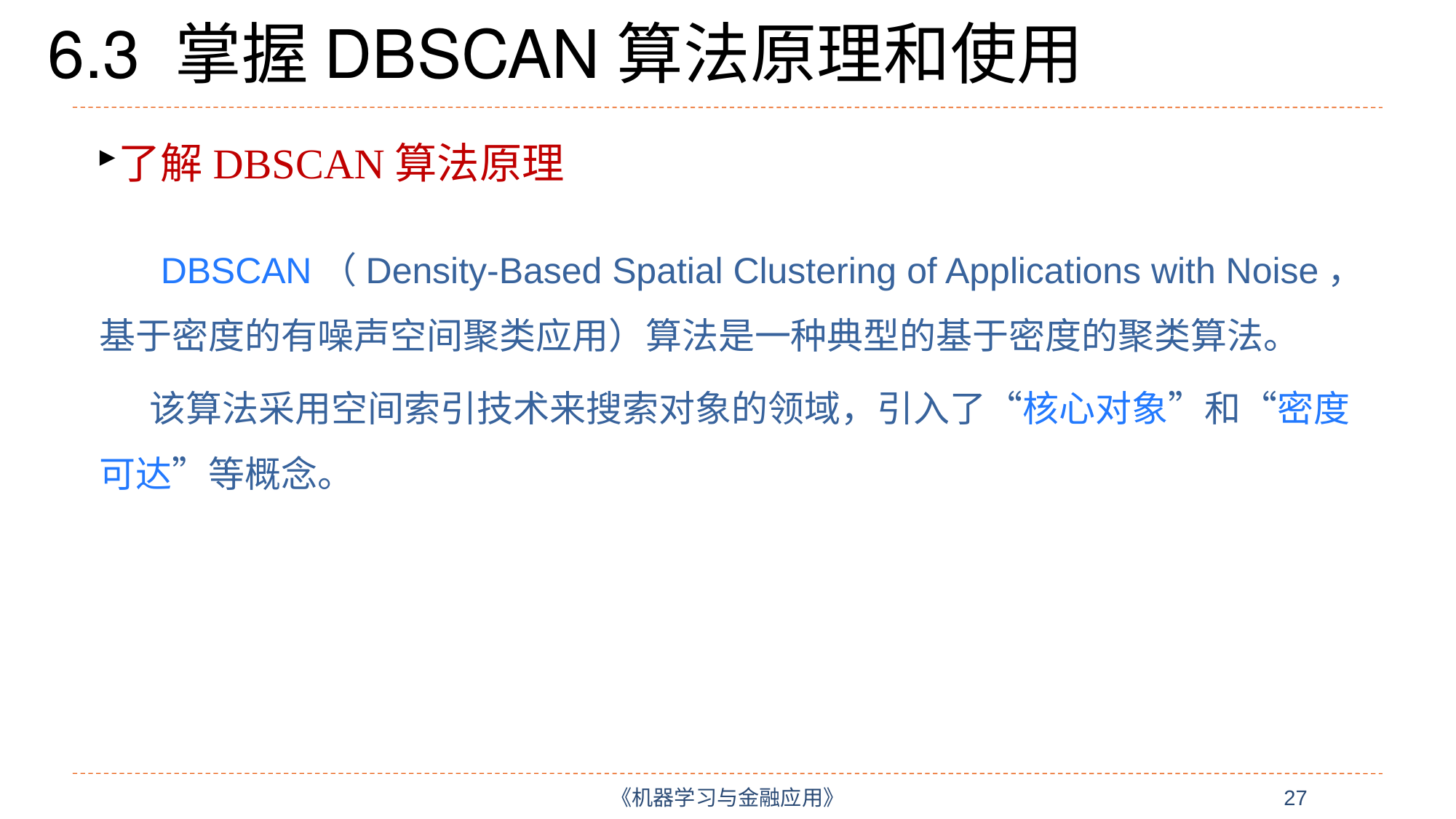

# 6.3 掌握DBSCAN算法原理和使用
了解DBSCAN算法原理

      DBSCAN（Density-Based Spatial Clustering of Applications with Noise，基于密度的有噪声空间聚类应用）算法是一种典型的基于密度的聚类算法。
     该算法采用空间索引技术来搜索对象的领域，引入了“核心对象”和“密度可达”等概念。